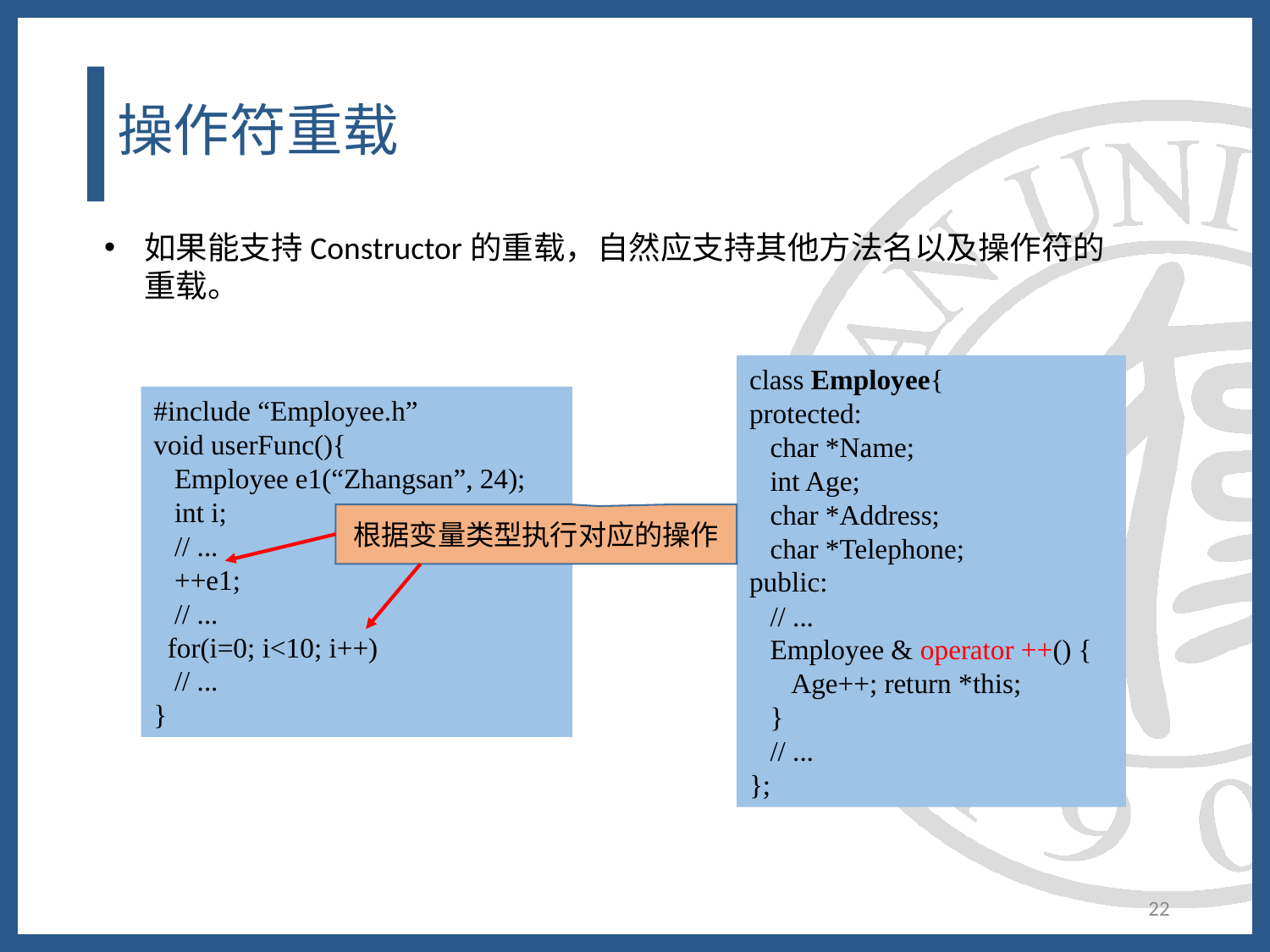

# 操作符重载
如果能支持Constructor的重载，自然应支持其他方法名以及操作符的重载。

class Employee{
protected:
   char *Name;
   int Age;
   char *Address;
   char *Telephone;
public:
   // ...
   Employee & operator ++() {
      Age++; return *this;
   }
   // ...
};
#include “Employee.h”
void userFunc(){
   Employee e1(“Zhangsan”, 24);
   int i;
   // ...
   ++e1;
   // ...
  for(i=0; i<10; i++)
   // ...
}
根据变量类型执行对应的操作
22